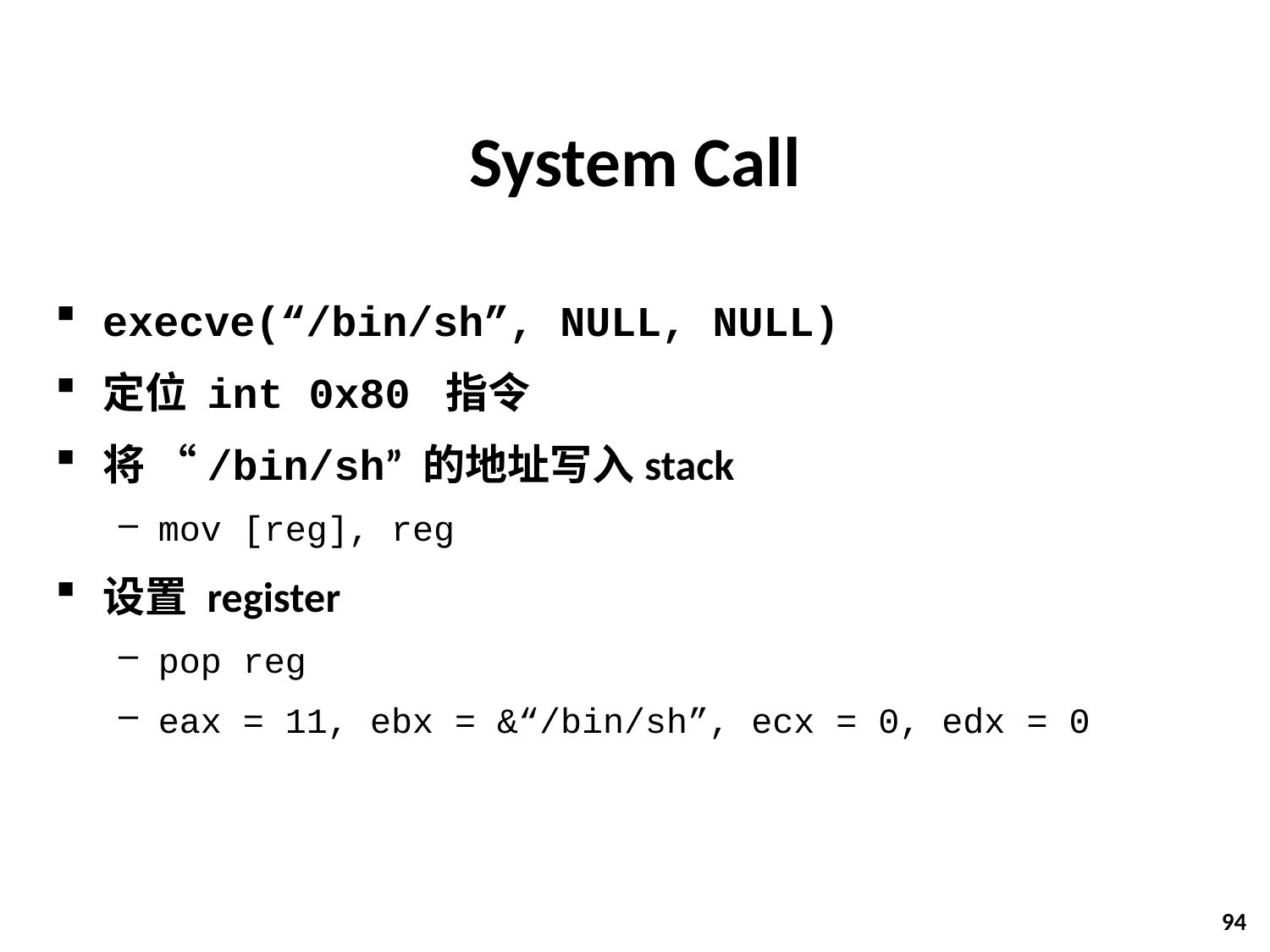

# System Call
execve(“/bin/sh”, NULL, NULL)
定位 int 0x80 指令
将 “/bin/sh” 的地址写入stack
mov [reg], reg
设置 register
pop reg
eax = 11, ebx = &“/bin/sh”, ecx = 0, edx = 0
94